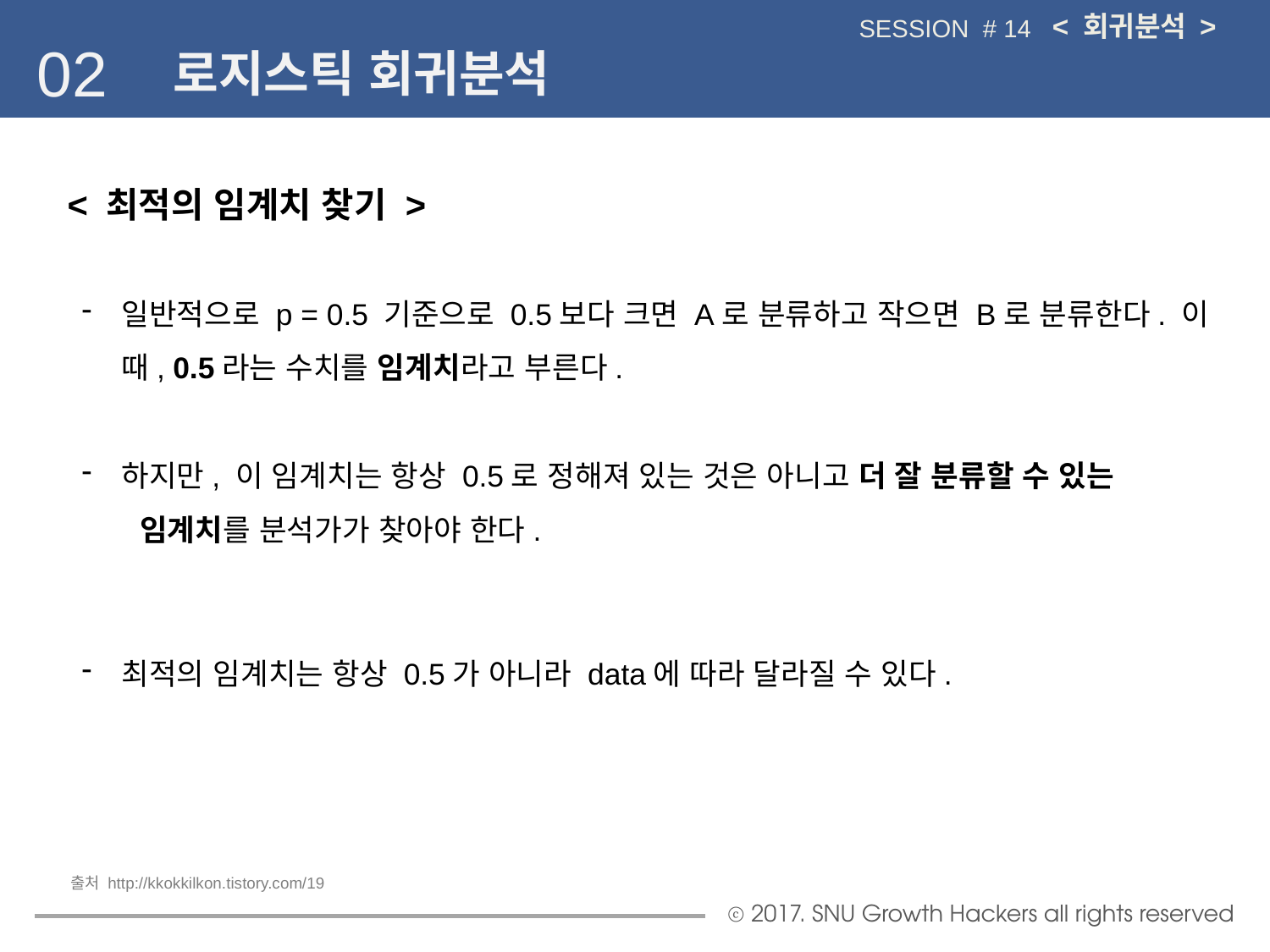

< 회귀분석 >
SESSION  # 14
02
로지스틱 회귀분석
< 최적의 임계치 찾기 >
일반적으로 p = 0.5 기준으로 0.5보다 크면 A로 분류하고 작으면 B로 분류한다. 이 때, 0.5라는 수치를 임계치라고 부른다.

하지만, 이 임계치는 항상 0.5로 정해져 있는 것은 아니고 더 잘 분류할 수 있는
      임계치를 분석가가 찾아야 한다.

최적의 임계치는 항상 0.5가 아니라 data에 따라 달라질 수 있다.
출처 http://kkokkilkon.tistory.com/19
ⓒ 2017. SNU Growth Hackers all rights reserved